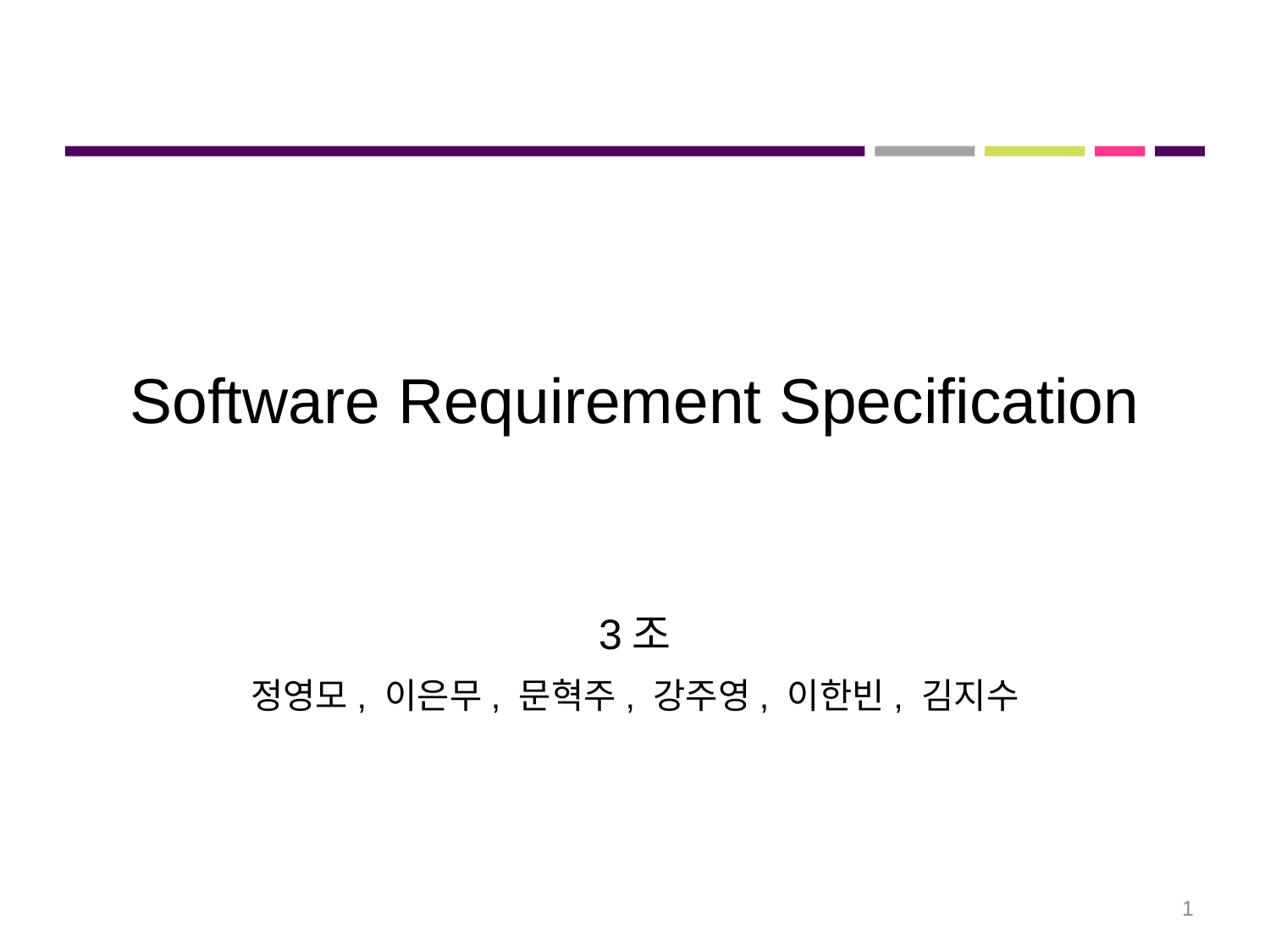

# Software Requirement Specification

3조
정영모, 이은무, 문혁주, 강주영, 이한빈, 김지수
1